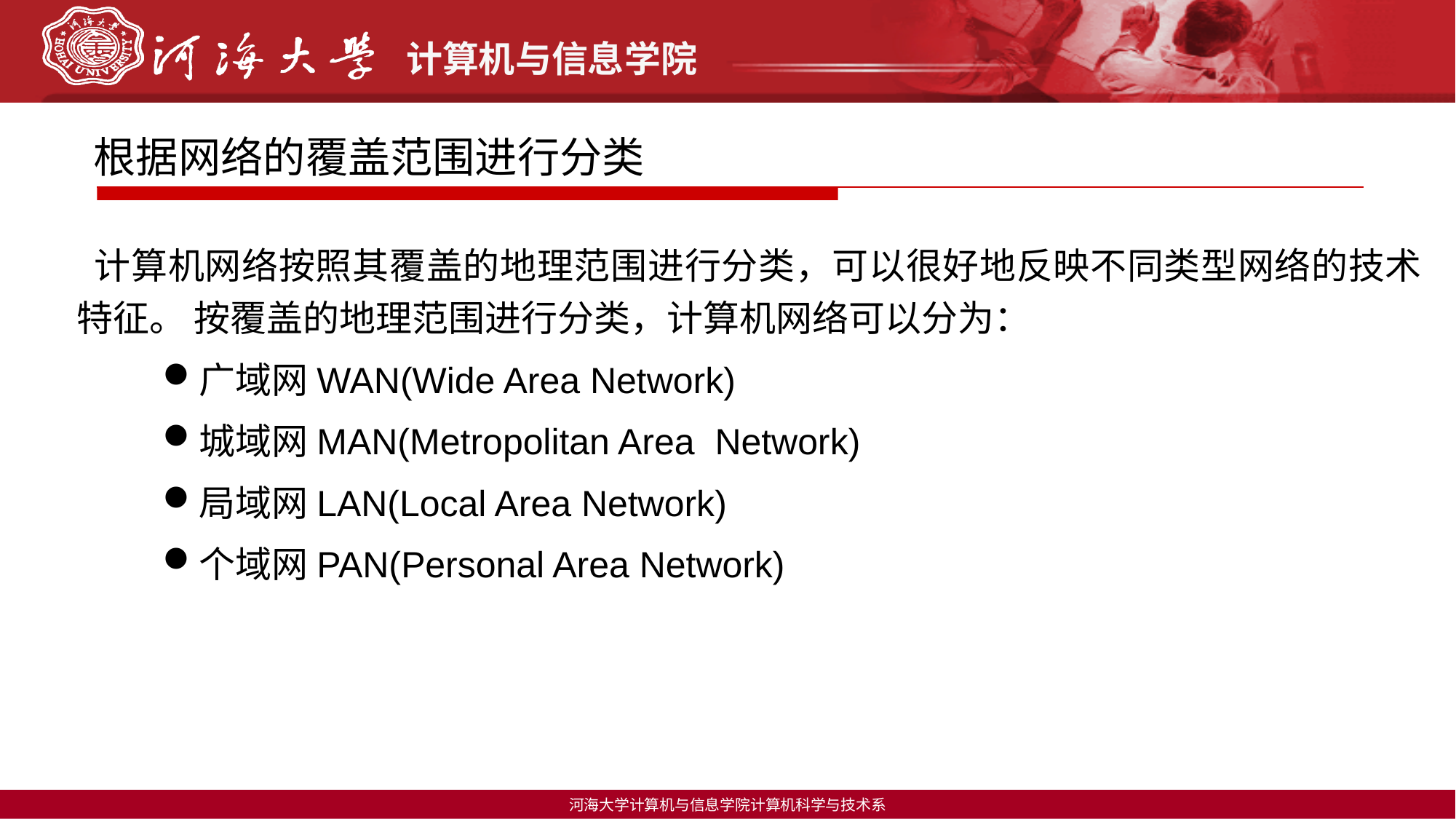

根据网络的覆盖范围进行分类
 计算机网络按照其覆盖的地理范围进行分类，可以很好地反映不同类型网络的技术特征。 按覆盖的地理范围进行分类，计算机网络可以分为：
广域网WAN(Wide Area Network)
城域网MAN(Metropolitan Area  Network)
局域网LAN(Local Area Network)
个域网PAN(Personal Area Network)